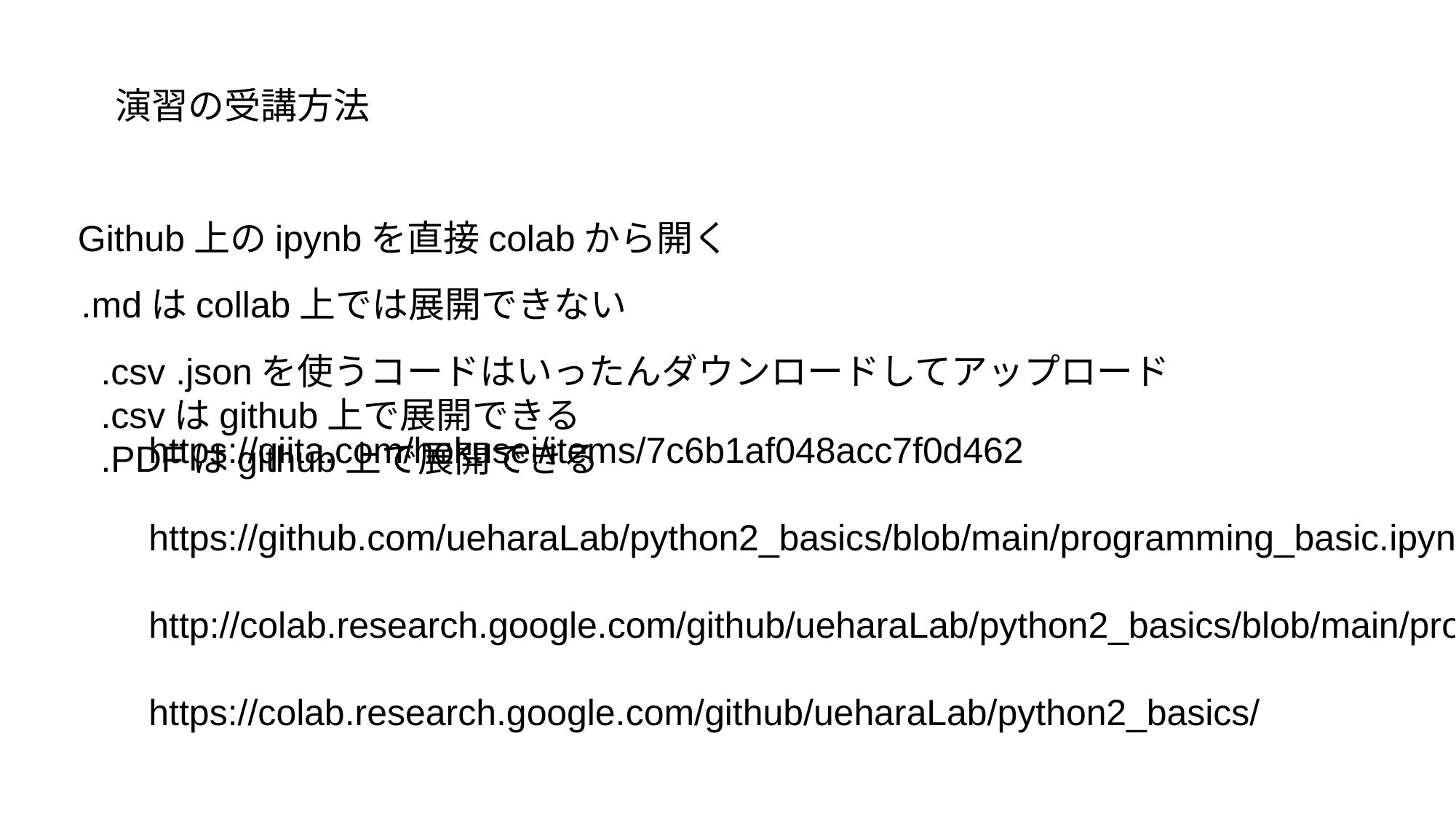

演習の受講方法
Github上のipynbを直接colabから開く
.mdはcollab上では展開できない

.csv .jsonを使うコードはいったんダウンロードしてアップロード
.csvはgithub上で展開できる
.PDFはgithub上で展開できる
https://qiita.com/hokusei/items/7c6b1af048acc7f0d462
https://github.com/ueharaLab/python2_basics/blob/main/programming_basic.ipynb
http://colab.research.google.com/github/ueharaLab/python2_basics/blob/main/programming_basic.ipynb
https://colab.research.google.com/github/ueharaLab/python2_basics/